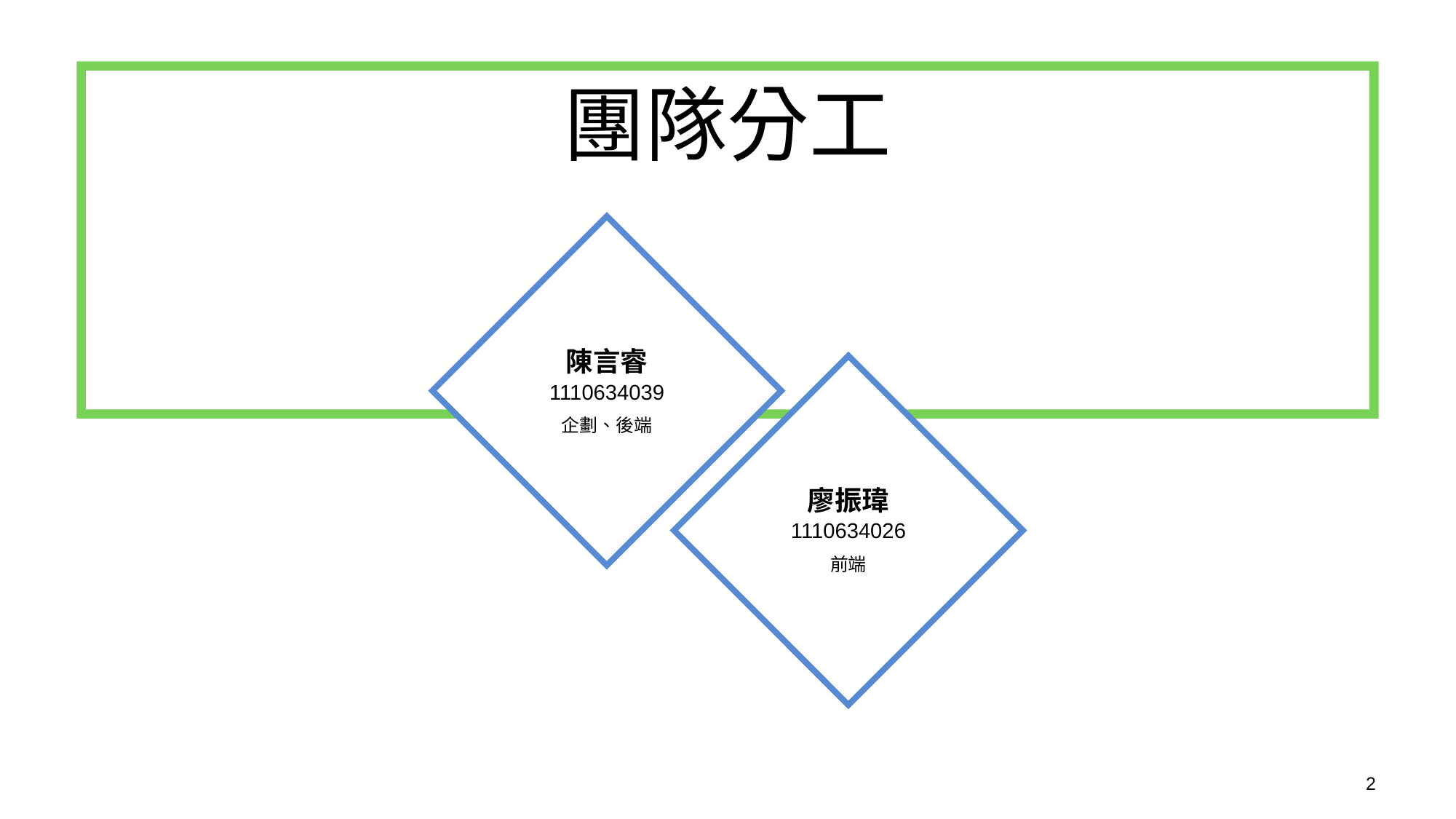

團隊分工

陳言睿
1110634039
企劃、後端

廖振瑋
1110634026
前端